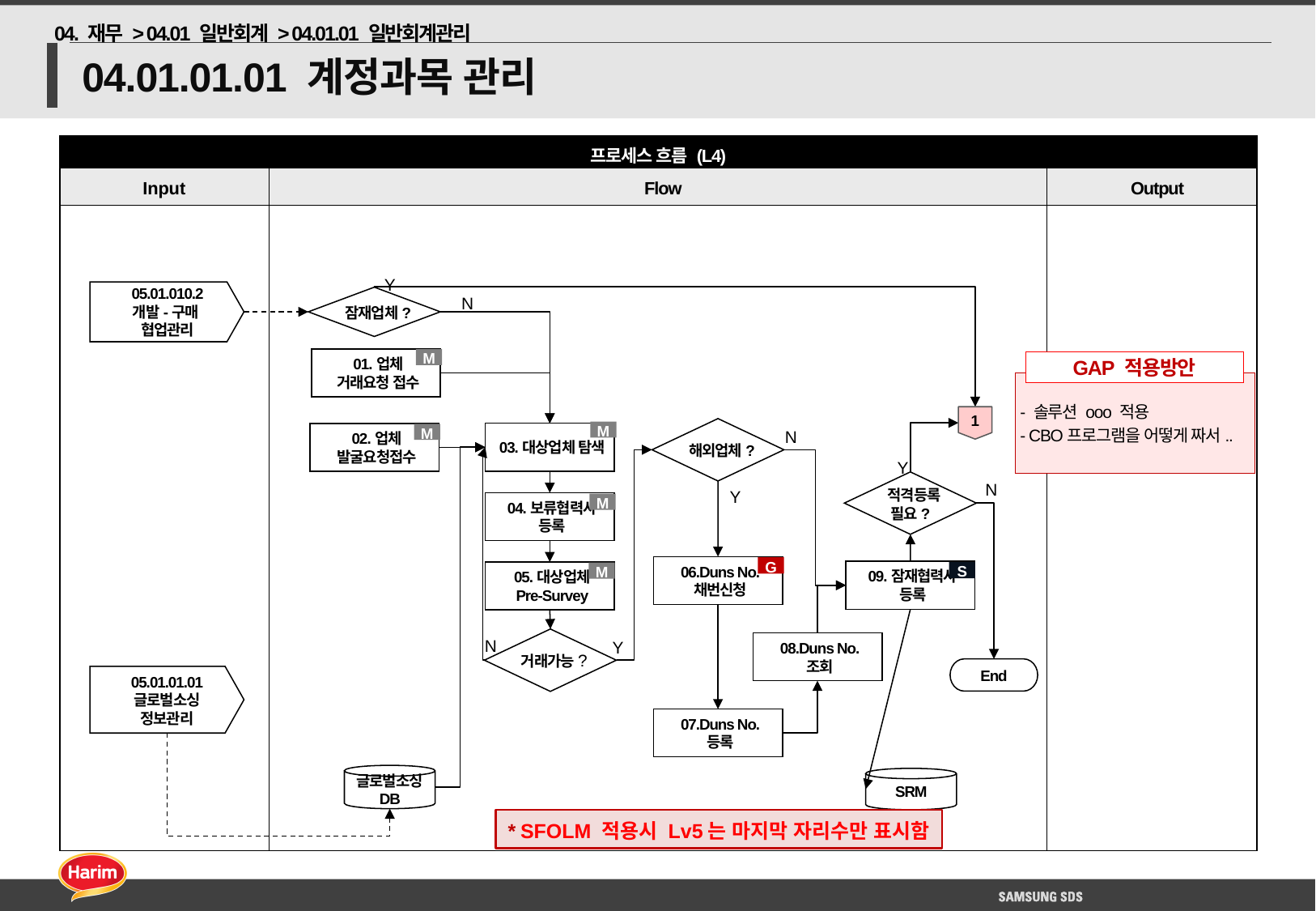

04. 재무 > 04.01 일반회계 > 04.01.01 일반회계관리
# 04.01.01.01 계정과목 관리
| 프로세스 흐름 (L4) |  |  |
| --- | --- | --- |
| Input | Flow | Output |
|  |  |  |
Y
05.01.010.2
개발-구매
협업관리
N
 잠재업체?
M
01.업체
거래요청 접수
GAP 적용방안
 - 솔루션 ooo 적용
 - CBO프로그램을 어떻게 짜서..
1
 해외업체?
N
M
03.대상업체 탐색
02.업체
발굴요청접수
M
Y
 적격등록
필요?
N
Y
04.보류협력사
등록
M
06.Duns No.
채번신청
G
09.잠재협력사
등록
S
05.대상업체
Pre-Survey
M
 거래가능?
N
Y
08.Duns No.
조회
End
05.01.01.01
글로벌소싱
정보관리
07.Duns No.
등록
글로벌소싱
DB
SRM
* SFOLM 적용시 Lv5는 마지막 자리수만 표시함